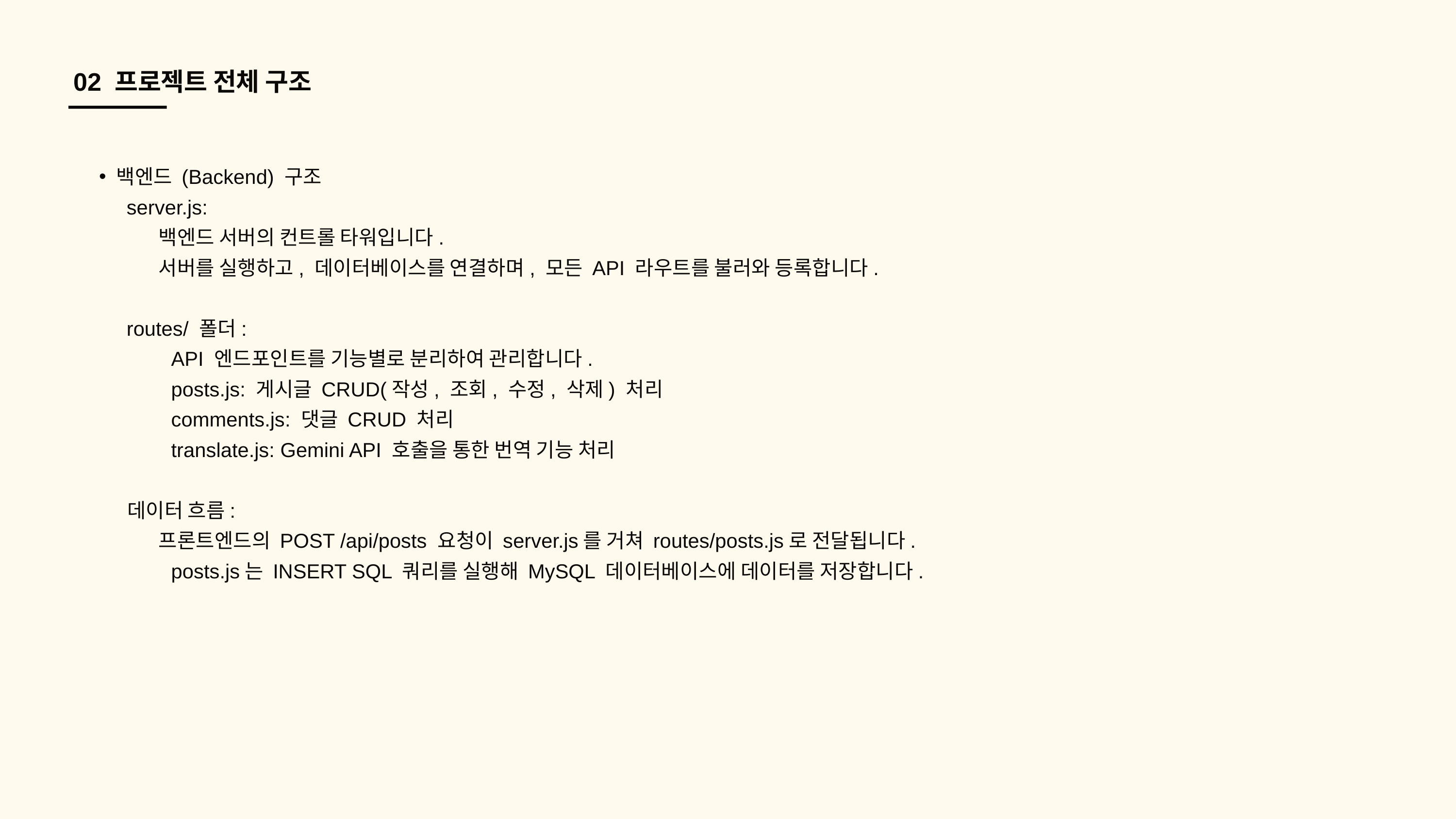

02 프로젝트 전체 구조

백엔드 (Backend) 구조
        server.js:
                백엔드 서버의 컨트롤 타워입니다.
                서버를 실행하고, 데이터베이스를 연결하며, 모든 API 라우트를 불러와 등록합니다.

        routes/ 폴더:
                API 엔드포인트를 기능별로 분리하여 관리합니다.
                posts.js: 게시글 CRUD(작성, 조회, 수정, 삭제) 처리
                comments.js: 댓글 CRUD 처리
                translate.js: Gemini API 호출을 통한 번역 기능 처리

         데이터 흐름:
                프론트엔드의 POST /api/posts 요청이 server.js를 거쳐 routes/posts.js로 전달됩니다.
                posts.js는 INSERT SQL 쿼리를 실행해 MySQL 데이터베이스에 데이터를 저장합니다.